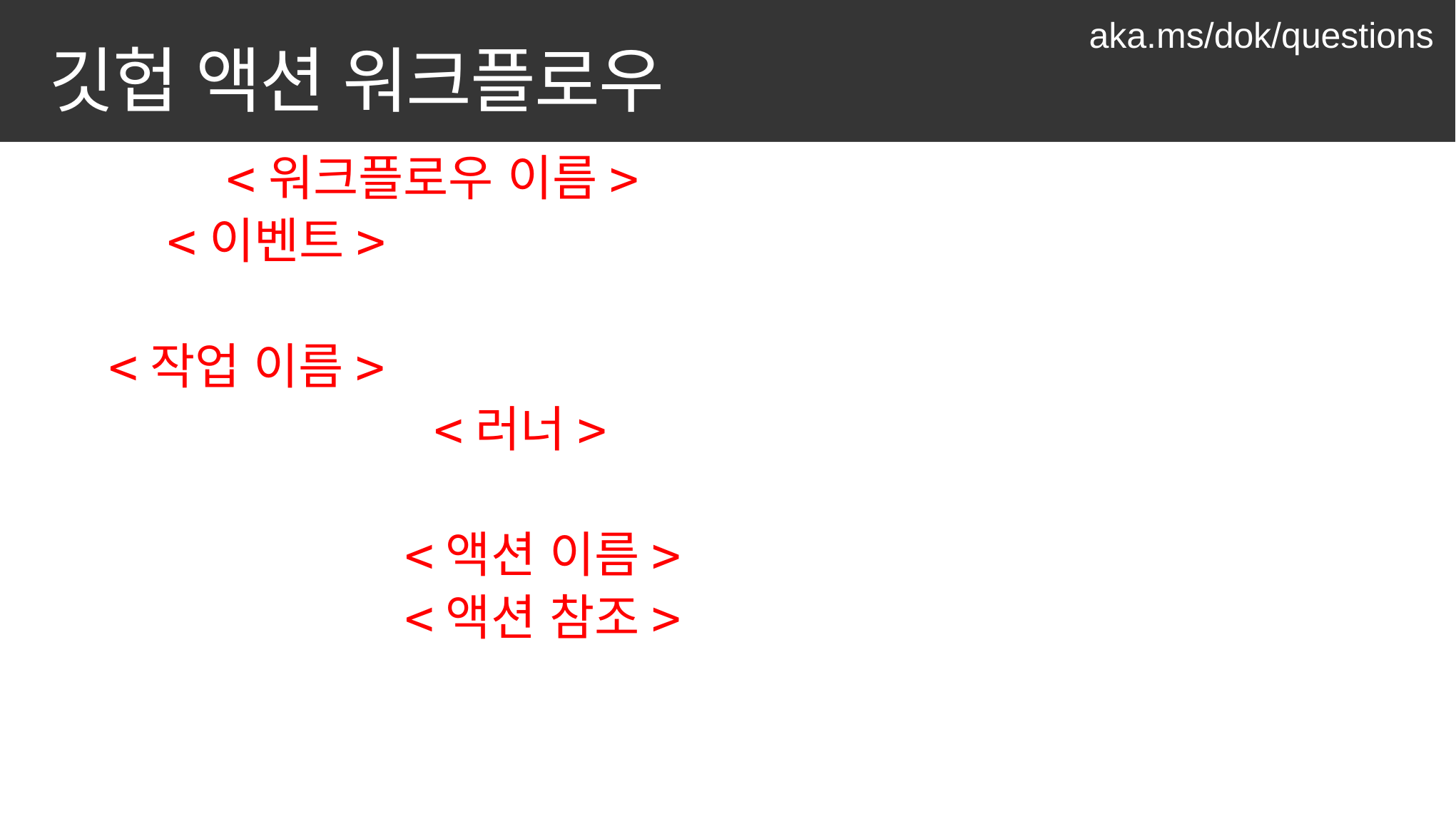

aka.ms/dok/questions
# 깃헙 액션 워크플로우
name: <워크플로우 이름>
on: <이벤트>
jobs:
  <작업 이름>:
    runs-on: <러너>
    steps:
    - name: <액션 이름>
      uses: <액션 참조>